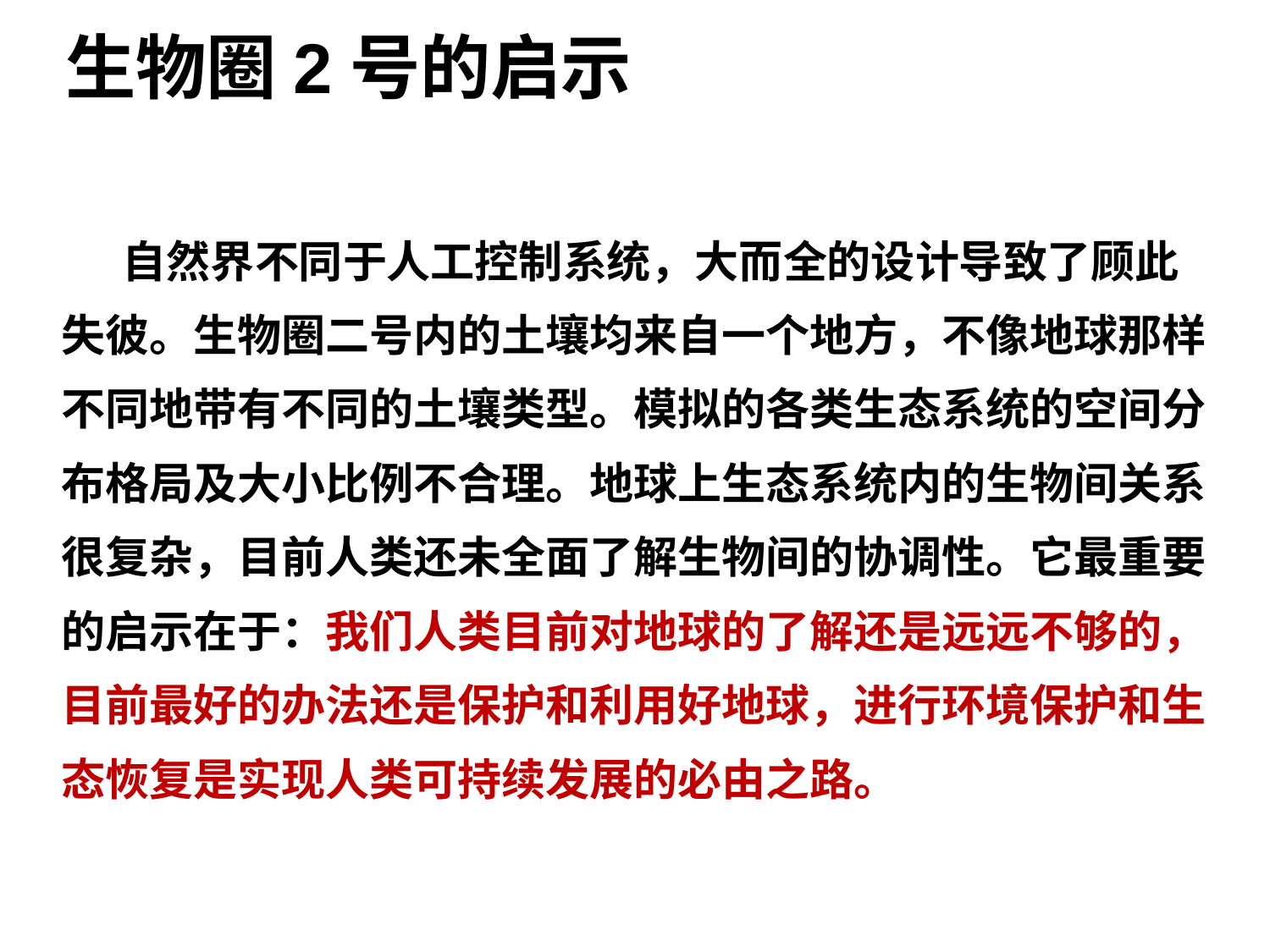

生物圈2号的启示
          自然界不同于人工控制系统，大而全的设计导致了顾此失彼。生物圈二号内的土壤均来自一个地方，不像地球那样不同地带有不同的土壤类型。模拟的各类生态系统的空间分布格局及大小比例不合理。地球上生态系统内的生物间关系很复杂，目前人类还未全面了解生物间的协调性。它最重要的启示在于：我们人类目前对地球的了解还是远远不够的，目前最好的办法还是保护和利用好地球，进行环境保护和生态恢复是实现人类可持续发展的必由之路。